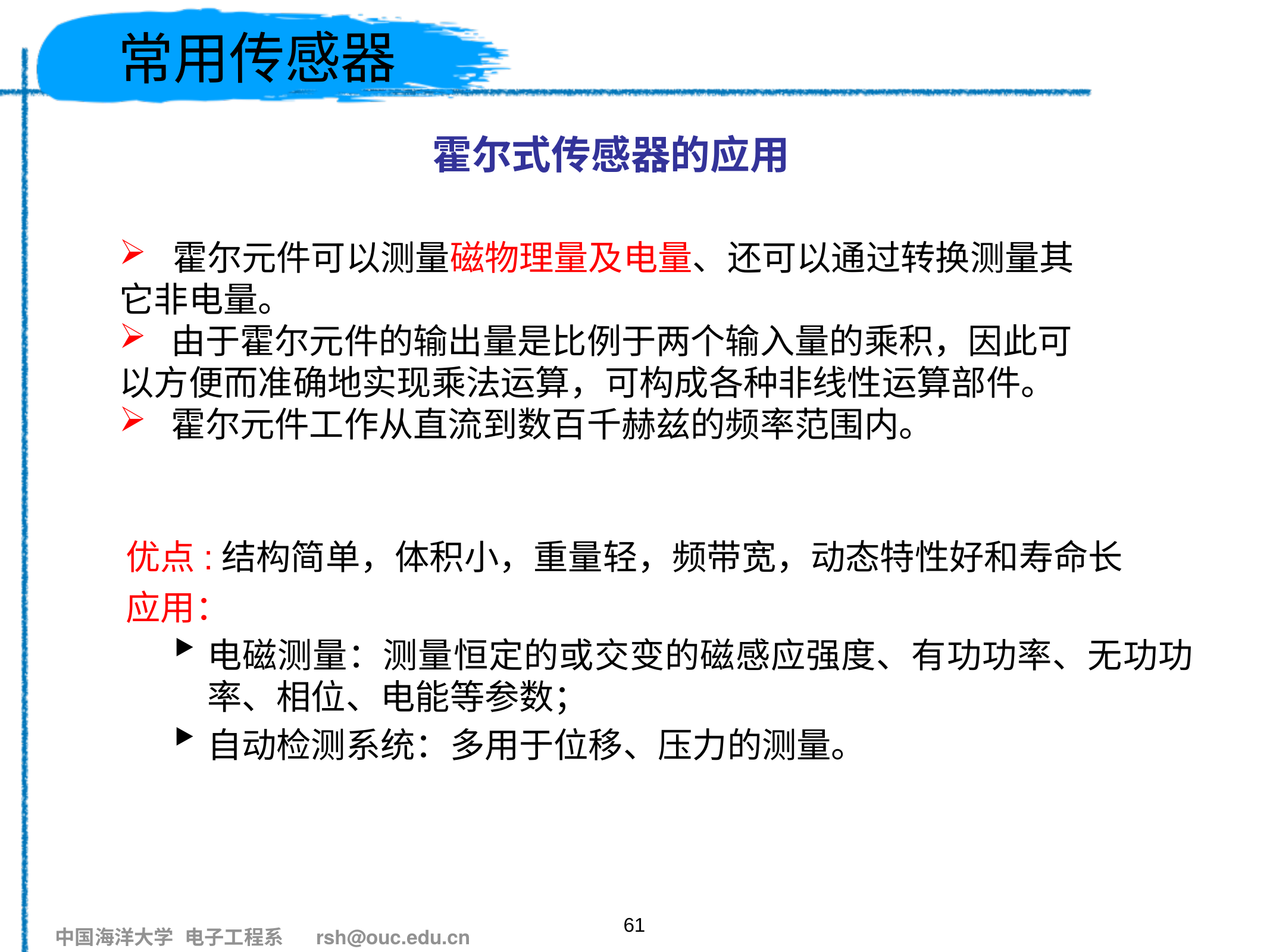

# 常用传感器
霍尔式传感器的应用
  霍尔元件可以测量磁物理量及电量、还可以通过转换测量其它非电量。
  由于霍尔元件的输出量是比例于两个输入量的乘积，因此可以方便而准确地实现乘法运算，可构成各种非线性运算部件。
  霍尔元件工作从直流到数百千赫兹的频率范围内。
优点:结构简单，体积小，重量轻，频带宽，动态特性好和寿命长
应用：
电磁测量：测量恒定的或交变的磁感应强度、有功功率、无功功率、相位、电能等参数；
自动检测系统：多用于位移、压力的测量。
61